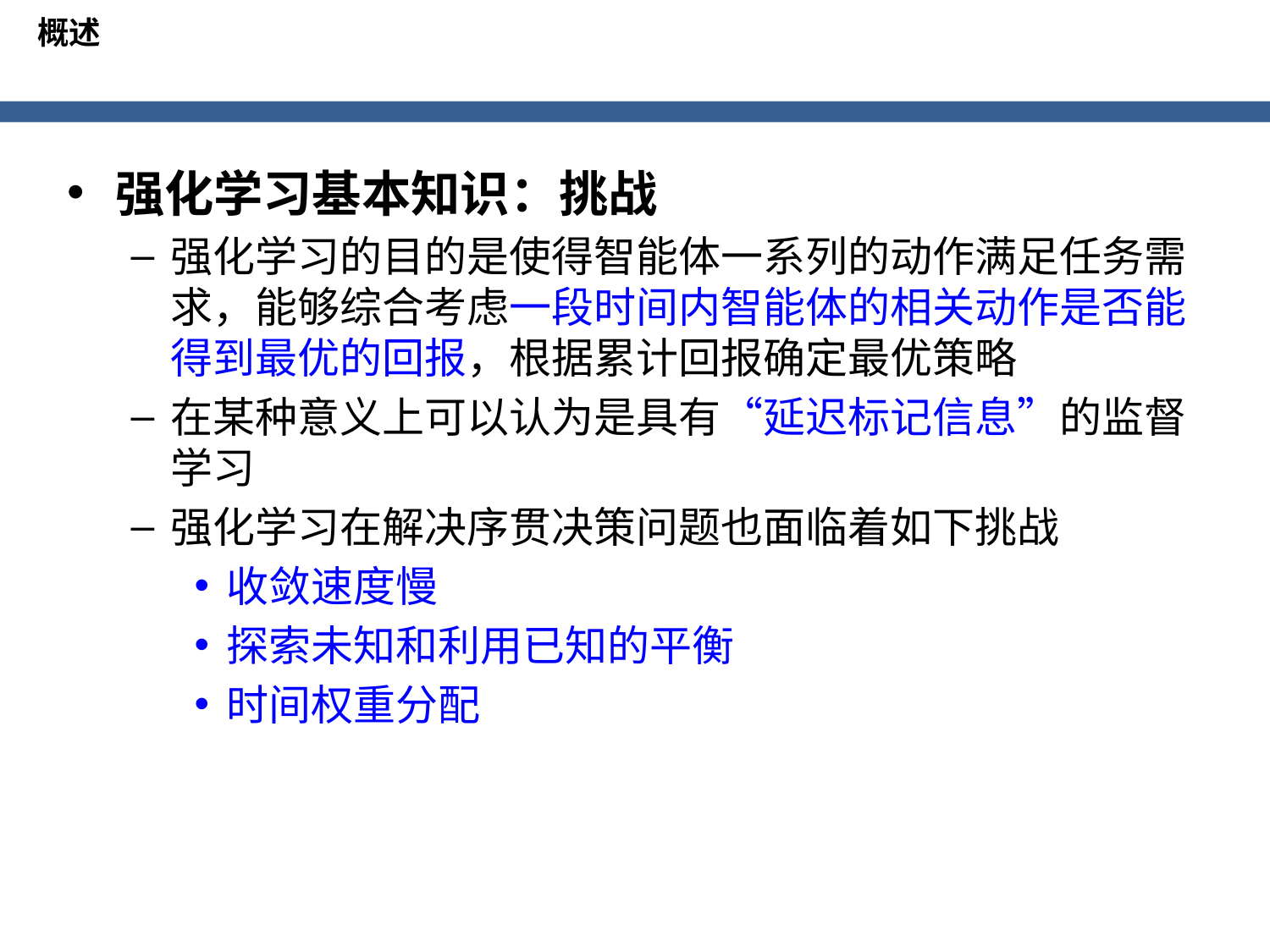

概述
强化学习基本知识：挑战
强化学习的目的是使得智能体一系列的动作满足任务需求，能够综合考虑一段时间内智能体的相关动作是否能得到最优的回报，根据累计回报确定最优策略
在某种意义上可以认为是具有“延迟标记信息”的监督学习
强化学习在解决序贯决策问题也面临着如下挑战
收敛速度慢
探索未知和利用已知的平衡
时间权重分配